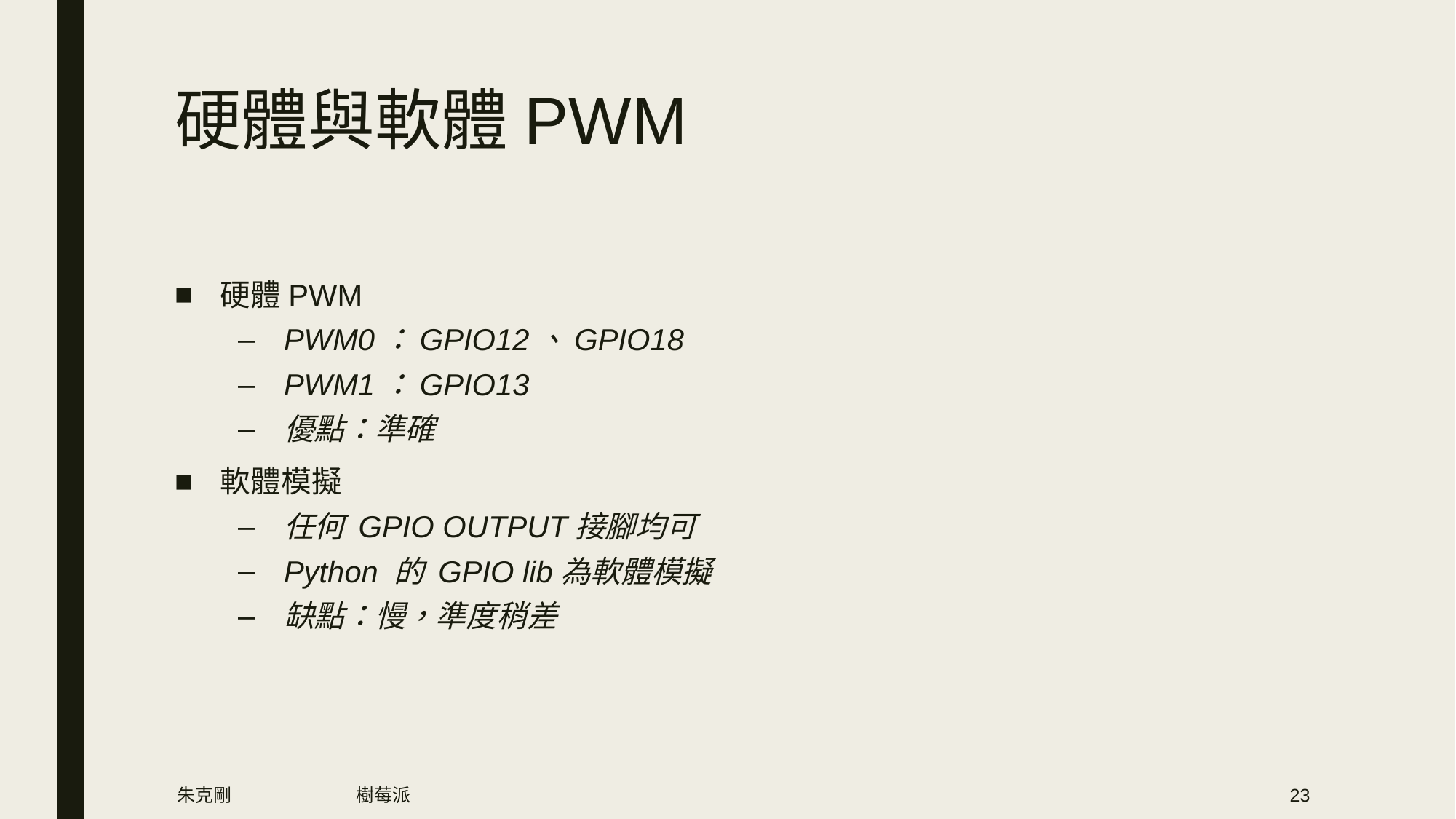

# 硬體與軟體PWM
硬體PWM
PWM0：GPIO12、GPIO18
PWM1：GPIO13
優點：準確
軟體模擬
任何 GPIO OUTPUT接腳均可
Python 的 GPIO lib為軟體模擬
缺點：慢，準度稍差
朱克剛
樹莓派
23